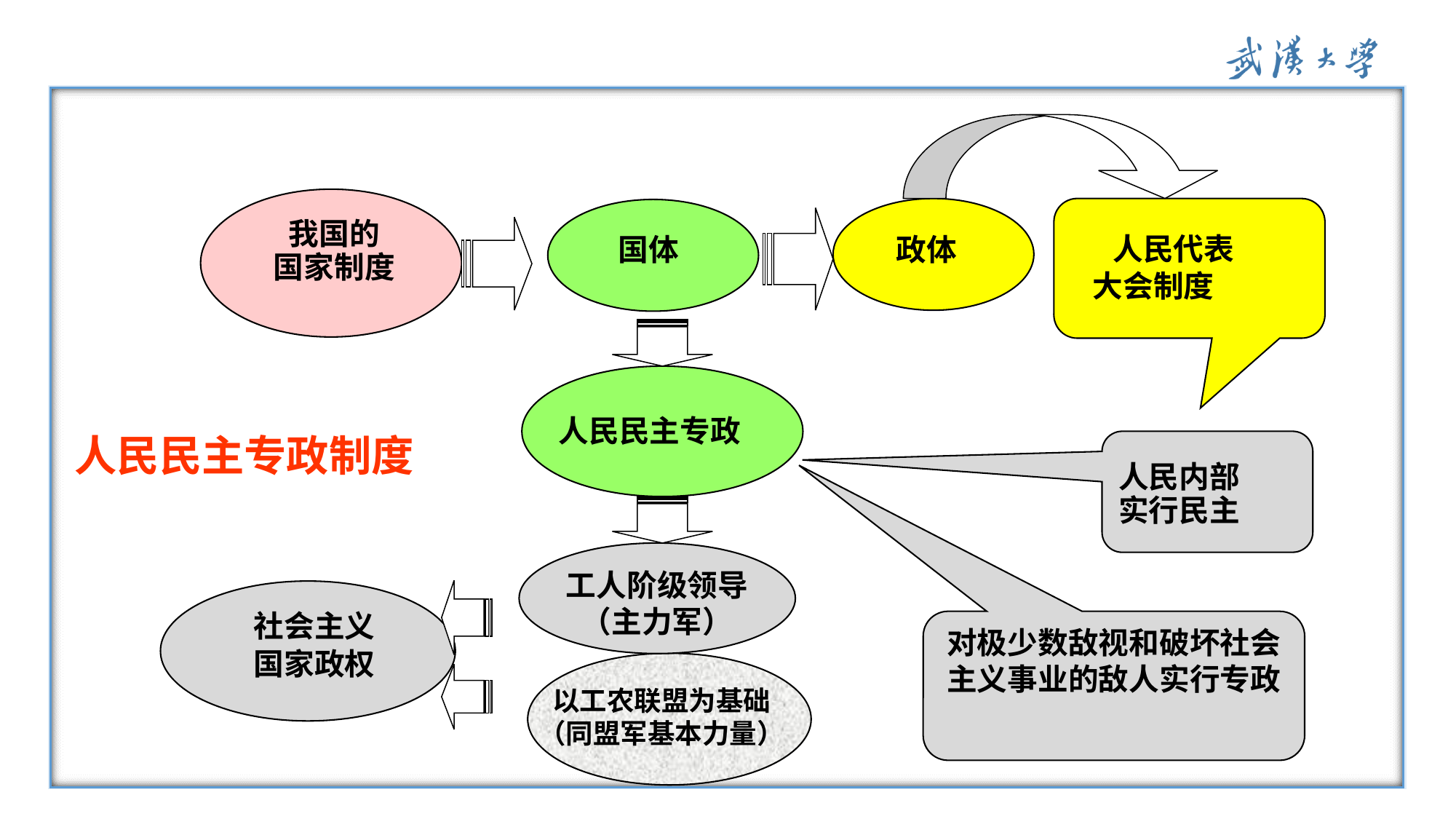

我国的
国家制度

政体

    人民代表
  大会制度

国体

人民民主专政

人民内部
实行民主

工人阶级领导（主力军）

对极少数敌视和破坏社会主义事业的敌人实行专政
社会主义
国家政权

以工农联盟为基础（同盟军基本力量）

人民民主专政制度